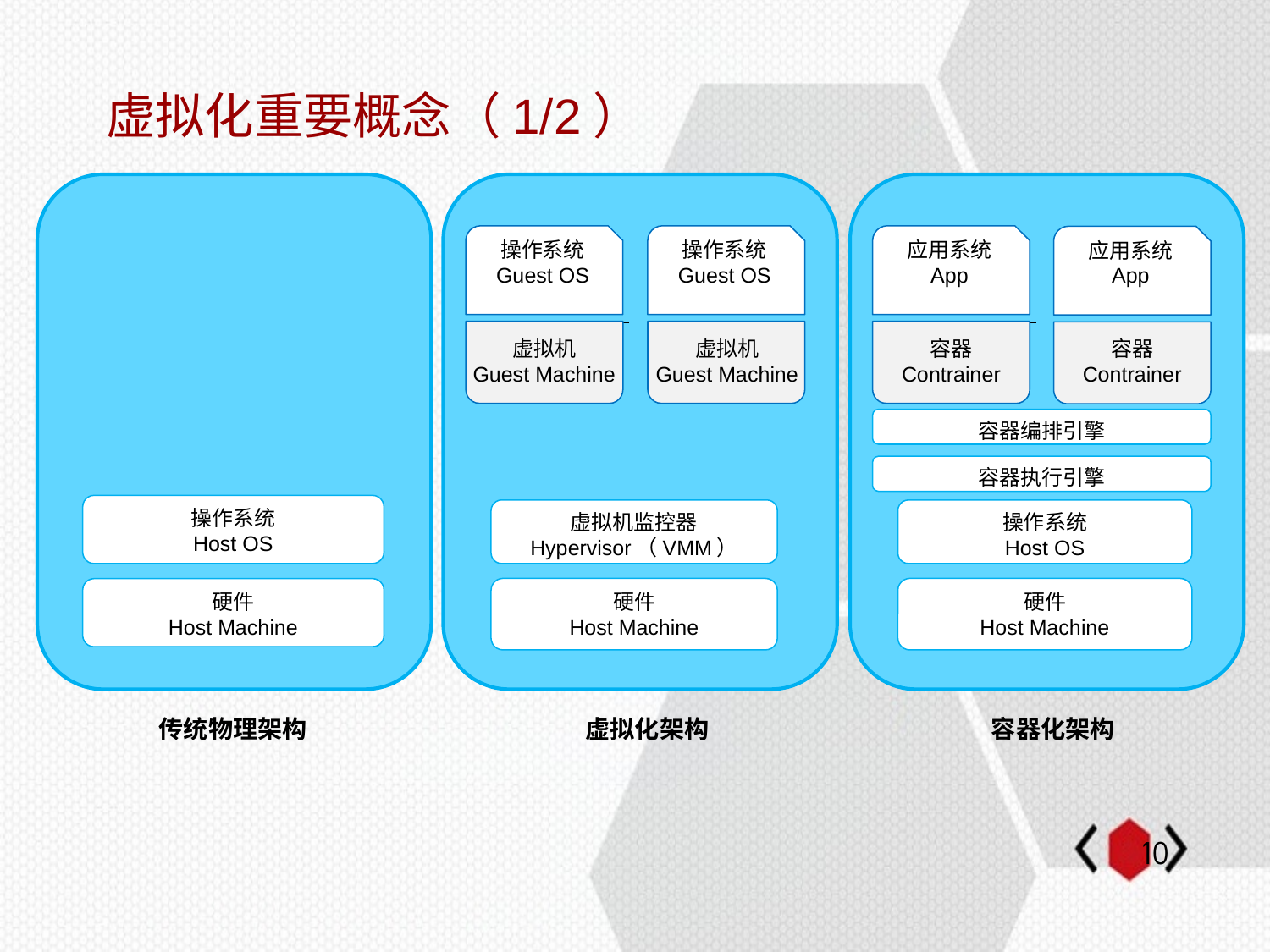

# 虚拟化重要概念（1/2）

操作系统
Guest OS

虚拟机
Guest Machine
操作系统
Guest OS

虚拟机
Guest Machine
应用系统
App

容器
Contrainer
应用系统
App

容器
Contrainer
容器编排引擎
容器执行引擎
操作系统
Host OS
虚拟机监控器
Hypervisor（VMM）
操作系统
Host OS
硬件
Host Machine
硬件
Host Machine
硬件
Host Machine
传统物理架构
虚拟化架构
容器化架构
10